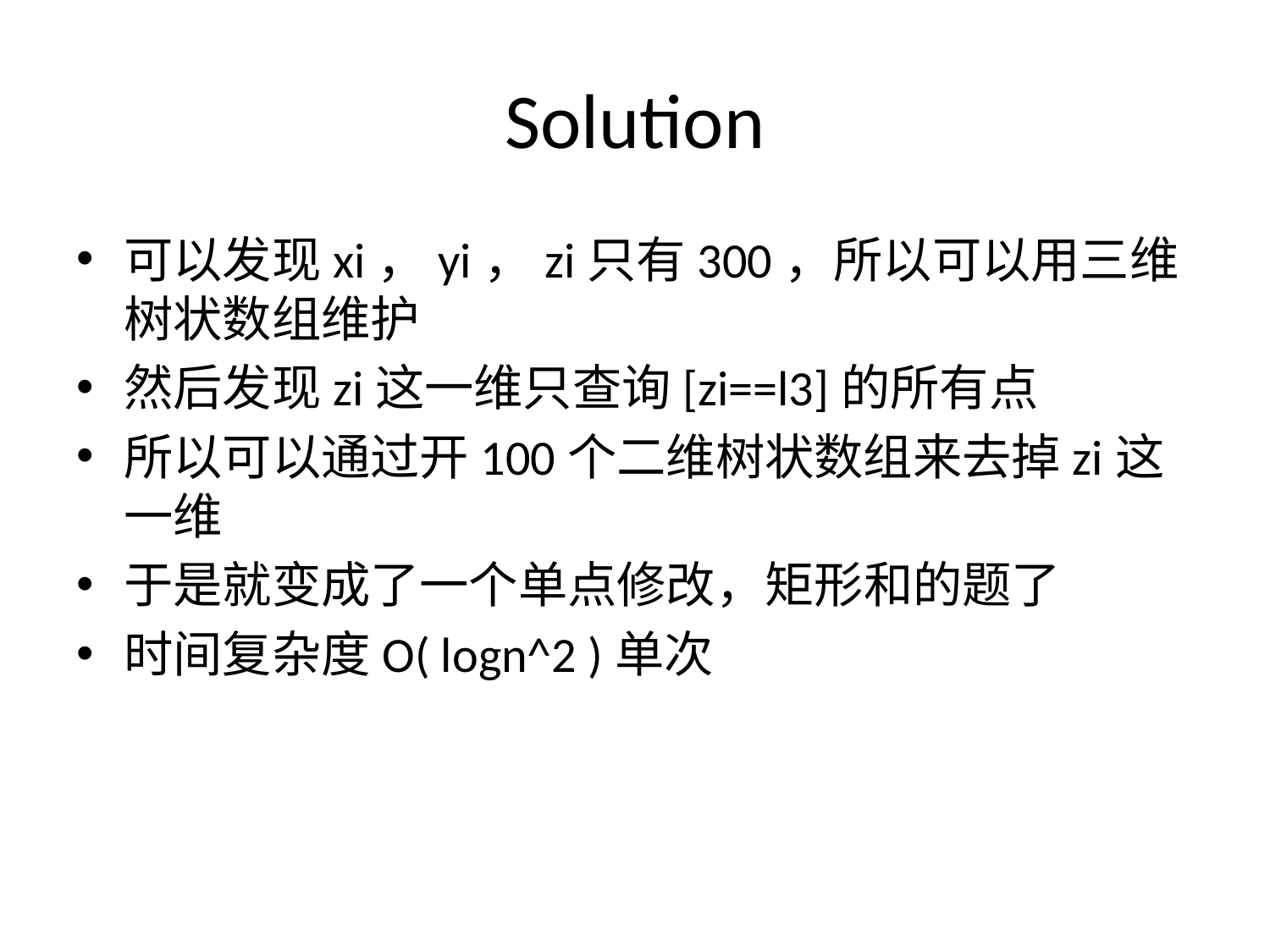

# Solution
可以发现xi，yi，zi只有300，所以可以用三维树状数组维护
然后发现zi这一维只查询[zi==l3]的所有点
所以可以通过开100个二维树状数组来去掉zi这一维
于是就变成了一个单点修改，矩形和的题了
时间复杂度O( logn^2 )单次